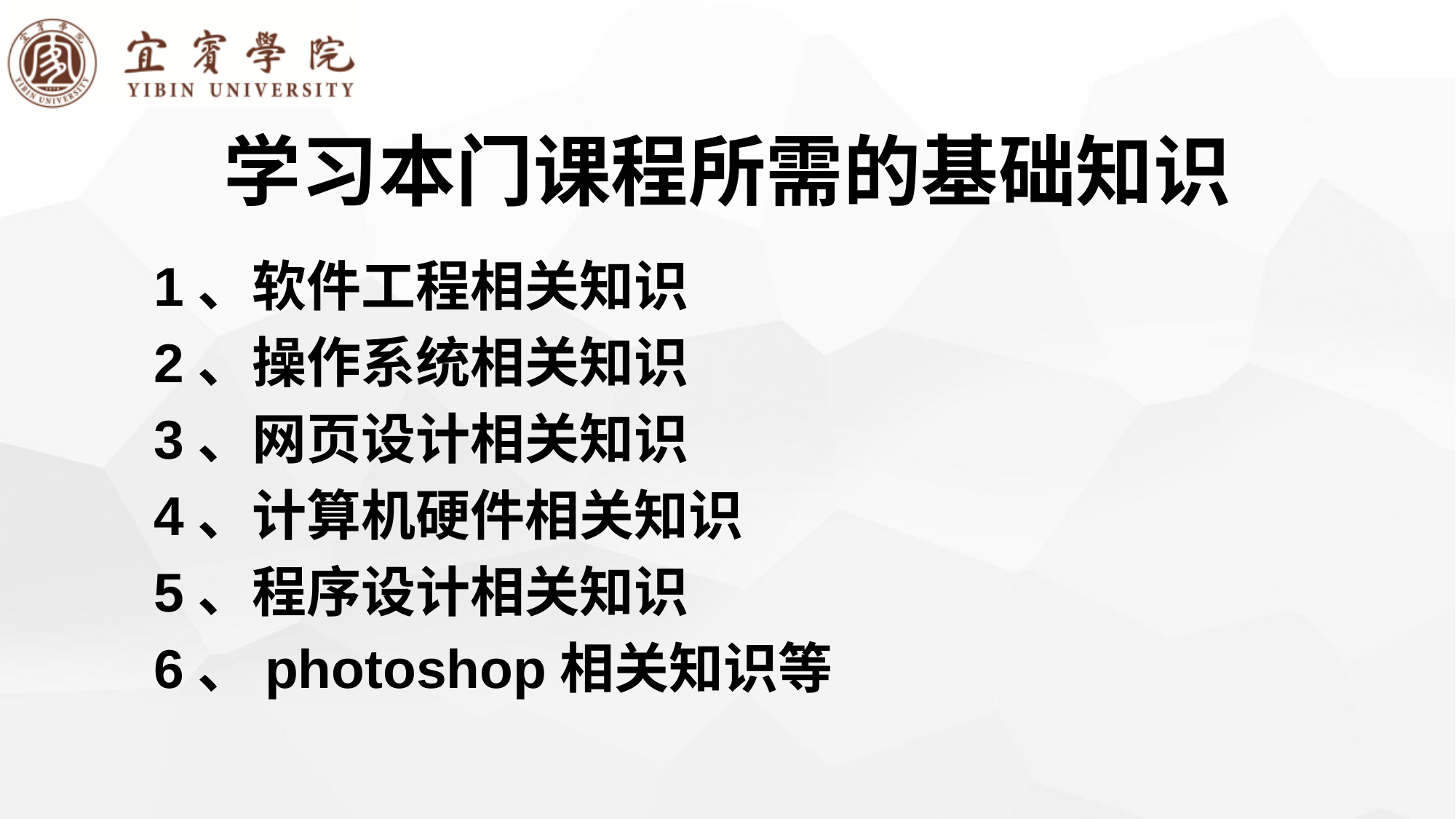

# 学习本门课程所需的基础知识
1、软件工程相关知识
2、操作系统相关知识
3、网页设计相关知识
4、计算机硬件相关知识
5、程序设计相关知识
6、photoshop相关知识等